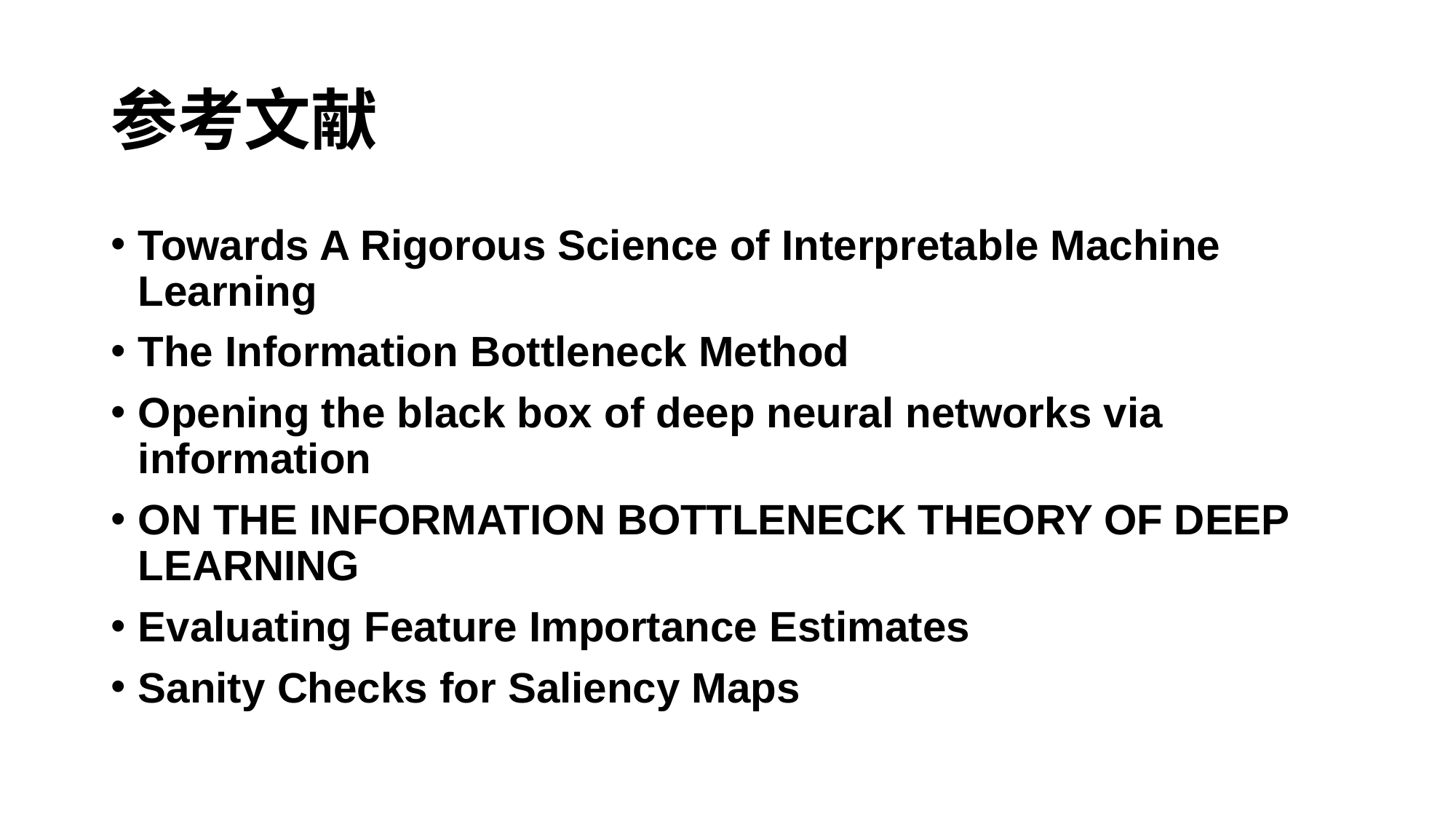

# 参考文献
Towards A Rigorous Science of Interpretable Machine Learning
The Information Bottleneck Method
Opening the black box of deep neural networks via information
ON THE INFORMATION BOTTLENECK THEORY OF DEEP LEARNING
Evaluating Feature Importance Estimates
Sanity Checks for Saliency Maps